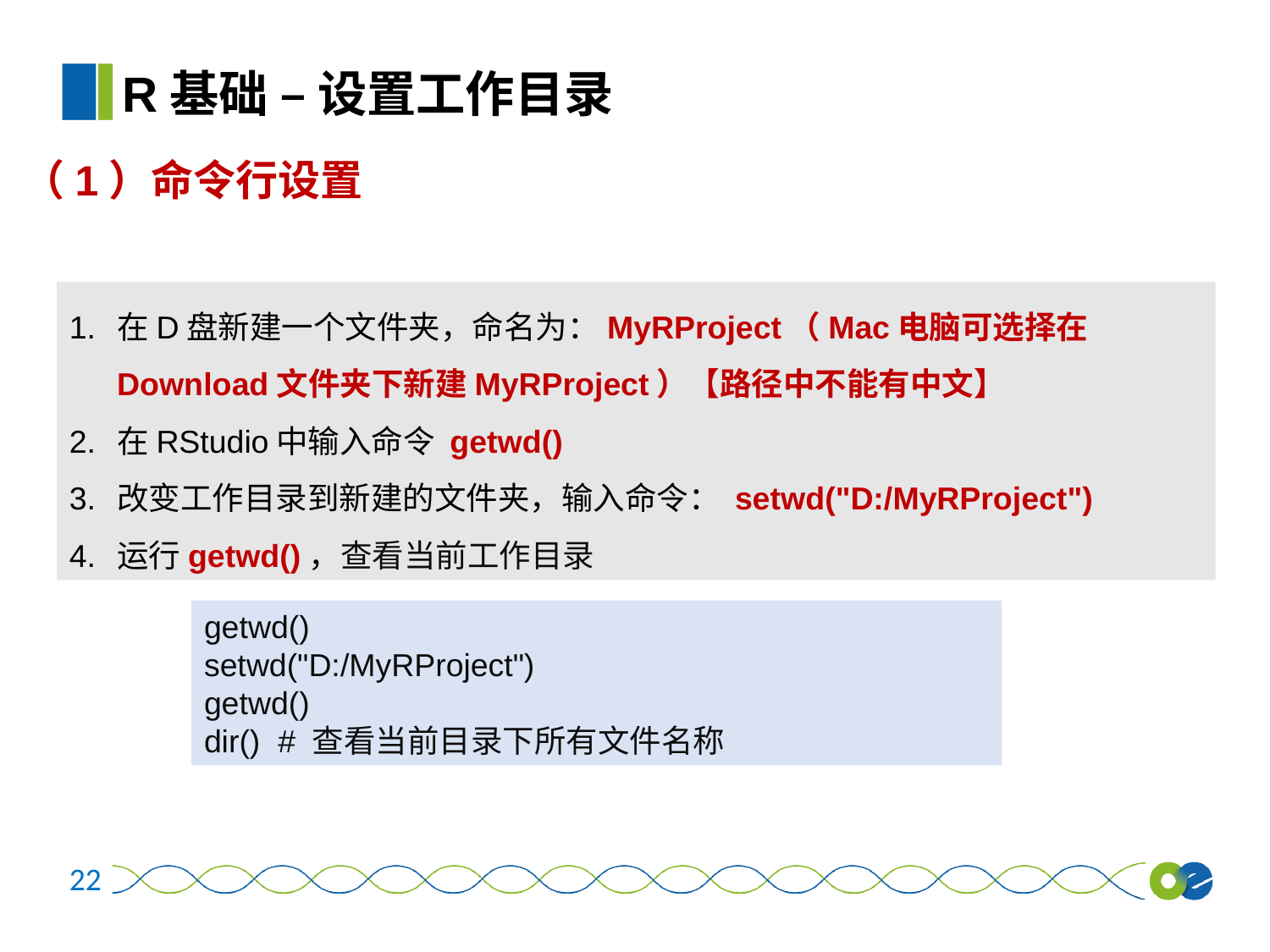

R基础 – 设置工作目录

（1）命令行设置

在D盘新建一个文件夹，命名为：MyRProject（Mac电脑可选择在Download文件夹下新建MyRProject）【路径中不能有中文】
在RStudio中输入命令 getwd()
改变工作目录到新建的文件夹，输入命令： setwd("D:/MyRProject")
运行getwd()，查看当前工作目录
getwd()
setwd("D:/MyRProject")
getwd()
dir()  # 查看当前目录下所有文件名称
22